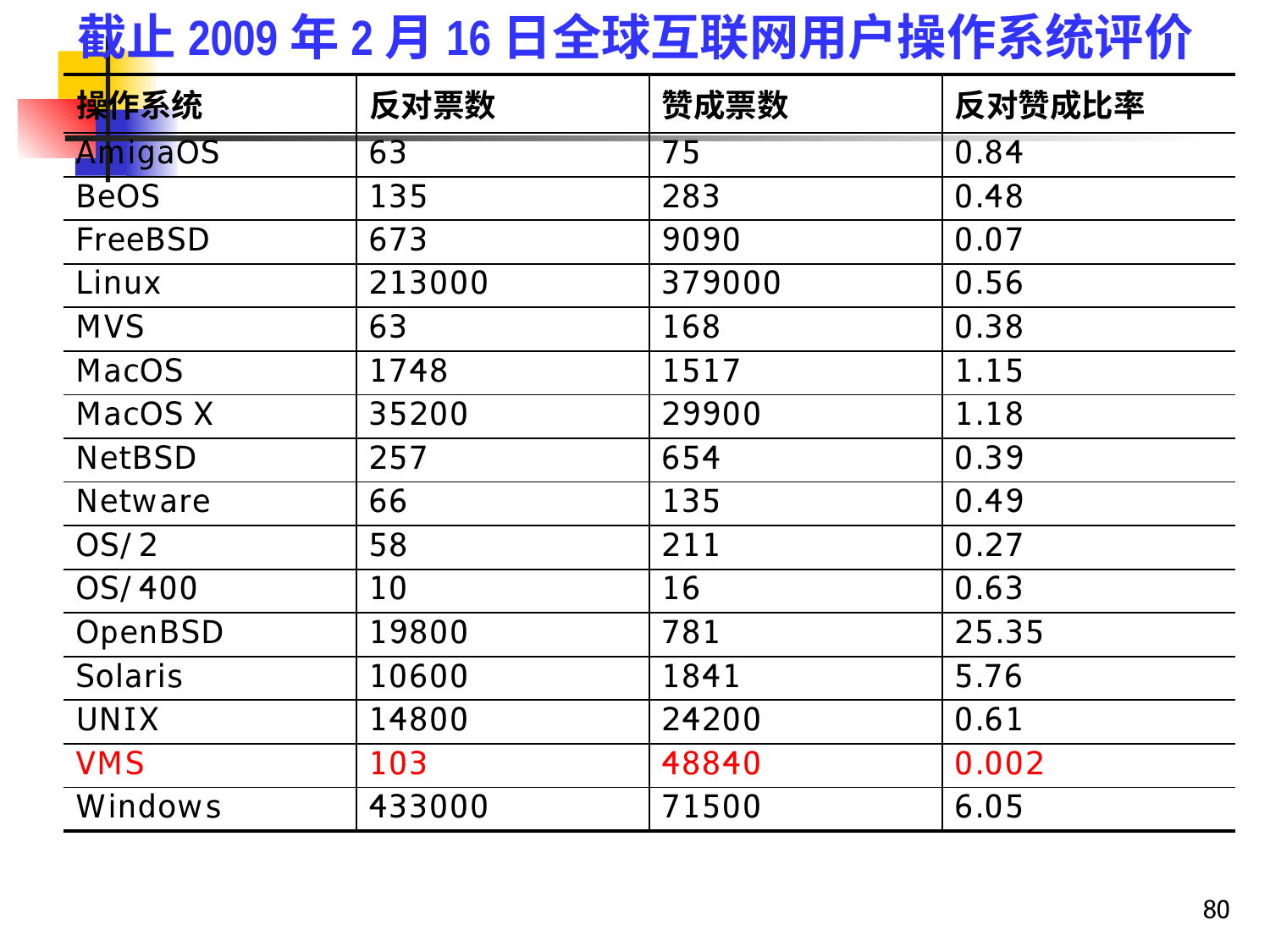

截止2009年2月16日全球互联网用户操作系统评价
| 操作系统 | 反对票数 | 赞成票数 | 反对赞成比率 |
| --- | --- | --- | --- |
| AmigaOS | 63 | 75 | 0.84 |
| BeOS | 135 | 283 | 0.48 |
| FreeBSD | 673 | 9090 | 0.07 |
| Linux | 213000 | 379000 | 0.56 |
| MVS | 63 | 168 | 0.38 |
| MacOS | 1748 | 1517 | 1.15 |
| MacOS X | 35200 | 29900 | 1.18 |
| NetBSD | 257 | 654 | 0.39 |
| Netware | 66 | 135 | 0.49 |
| OS/2 | 58 | 211 | 0.27 |
| OS/400 | 10 | 16 | 0.63 |
| OpenBSD | 19800 | 781 | 25.35 |
| Solaris | 10600 | 1841 | 5.76 |
| UNIX | 14800 | 24200 | 0.61 |
| VMS | 103 | 48840 | 0.002 |
| Windows | 433000 | 71500 | 6.05 |
80